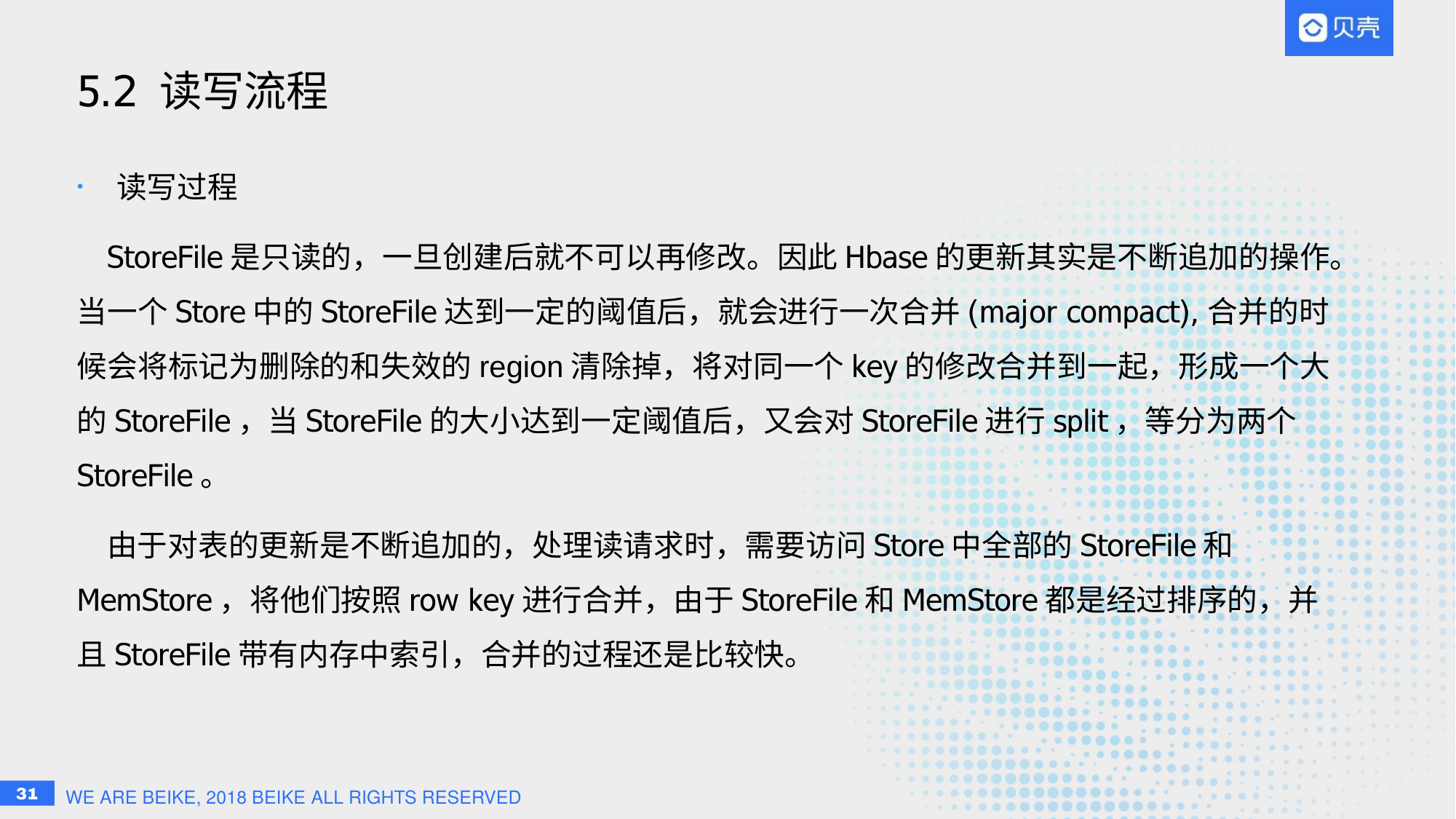

# 5.2 读写流程
  读写过程
StoreFile是只读的，一旦创建后就不可以再修改。因此Hbase的更新其实是不断追加的操作。当一个Store中的StoreFile达到一定的阈值后，就会进行一次合并(major compact),合并的时候会将标记为删除的和失效的region清除掉，将对同一个key的修改合并到一起，形成一个大的StoreFile，当StoreFile的大小达到一定阈值后，又会对StoreFile进行split，等分为两个StoreFile。
由于对表的更新是不断追加的，处理读请求时，需要访问Store中全部的StoreFile和MemStore，将他们按照row key进行合并，由于StoreFile和MemStore都是经过排序的，并且StoreFile带有内存中索引，合并的过程还是比较快。